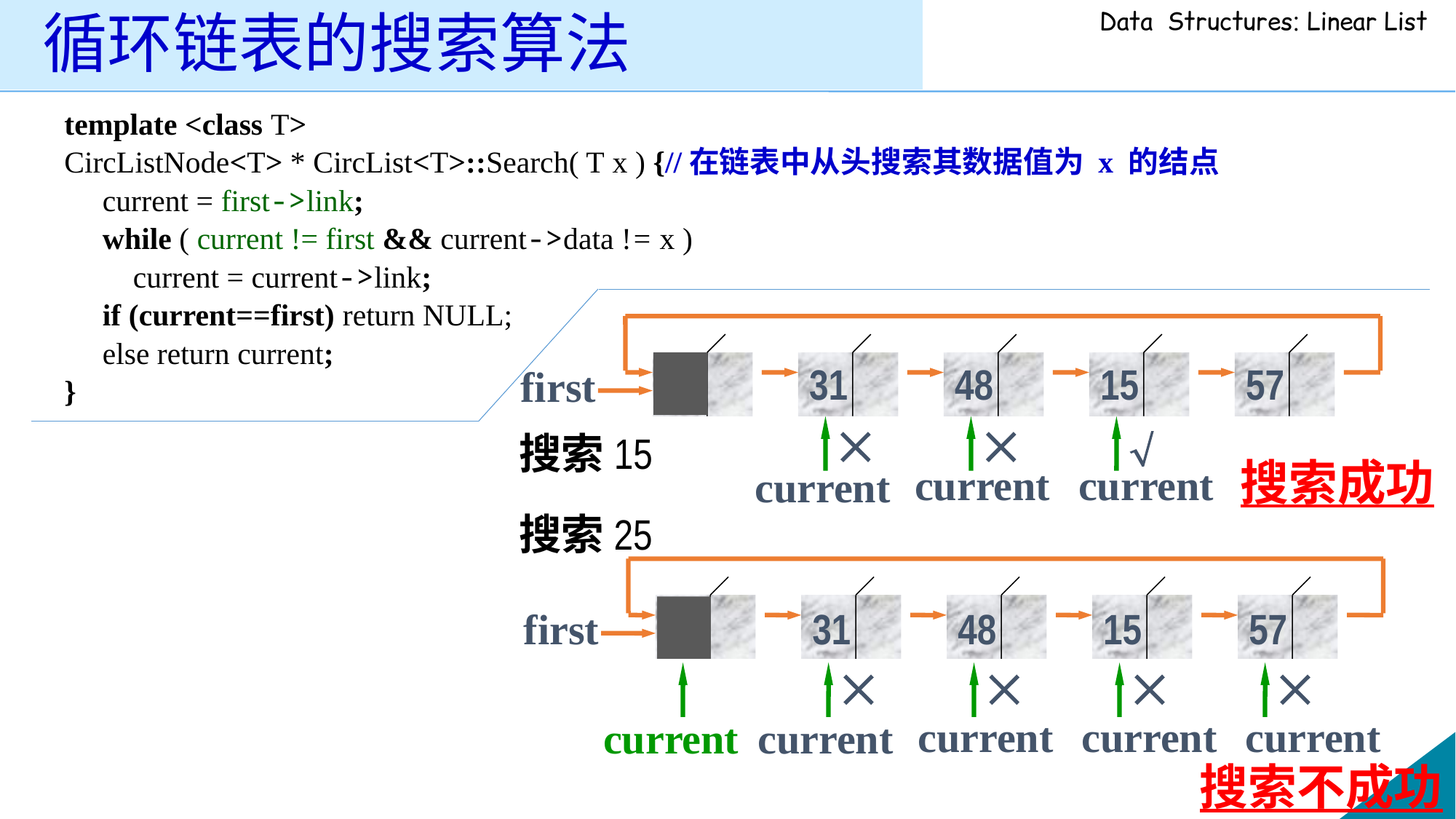

# 循环链表的搜索算法
template <class T>
CircListNode<T> * CircList<T>::Search( T x ) {//在链表中从头搜索其数据值为 x 的结点
     current = first->link;
     while ( current != first && current->data != x )
         current = current->link;
     if (current==first) return NULL;
     else return current;
}

31

48

15

57

first

×
×

√
current
current
current
搜索15
搜索成功

搜索25

first
31
48
15
57

×
×
×
×

current
current
current
current
current

搜索不成功